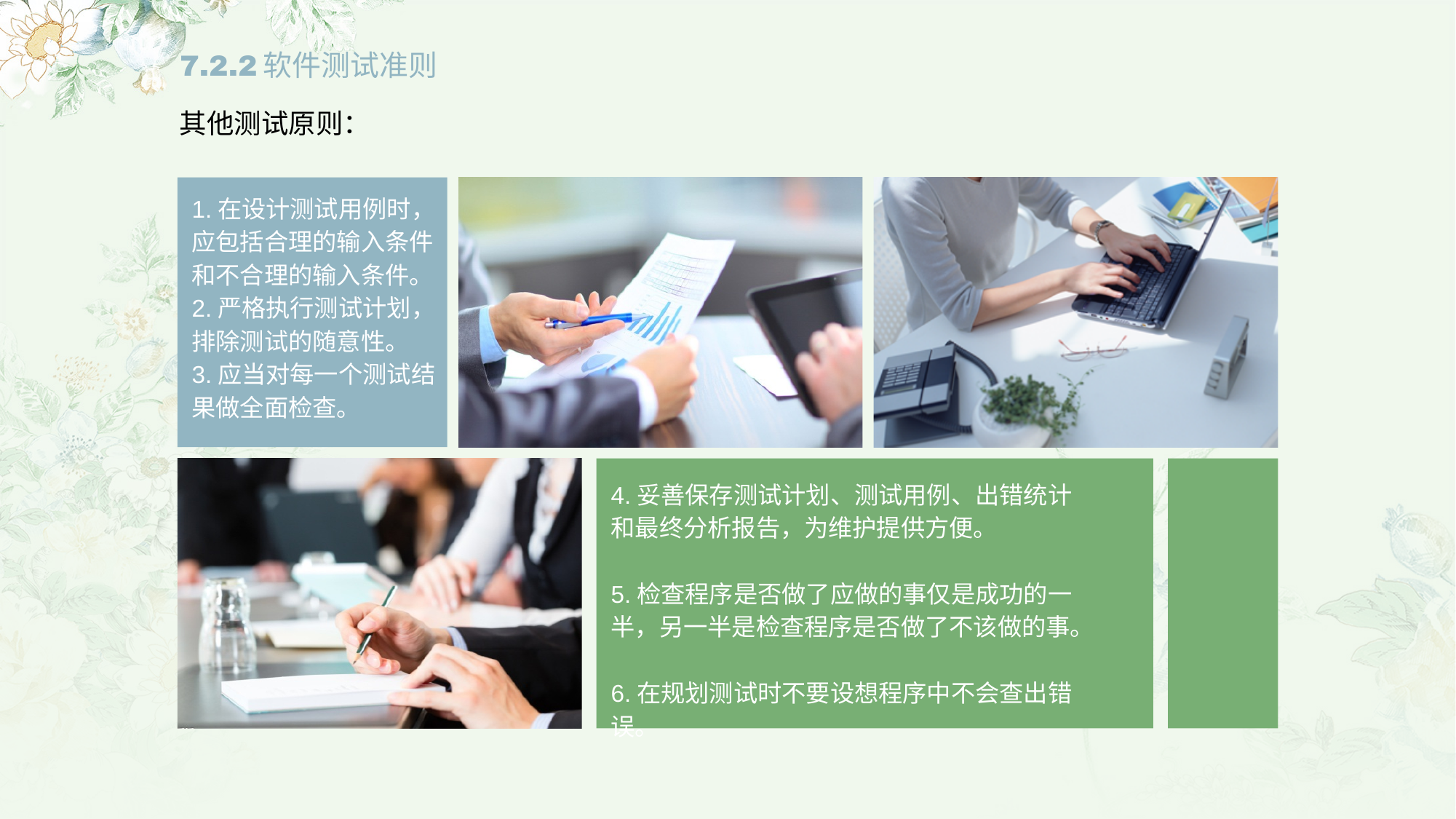

# 7.2.2软件测试准则
其他测试原则：

1.在设计测试用例时，应包括合理的输入条件和不合理的输入条件。
2.严格执行测试计划，排除测试的随意性。
3.应当对每一个测试结果做全面检查。

4.妥善保存测试计划、测试用例、出错统计和最终分析报告，为维护提供方便。

5.检查程序是否做了应做的事仅是成功的一半，另一半是检查程序是否做了不该做的事。

6.在规划测试时不要设想程序中不会查出错误。